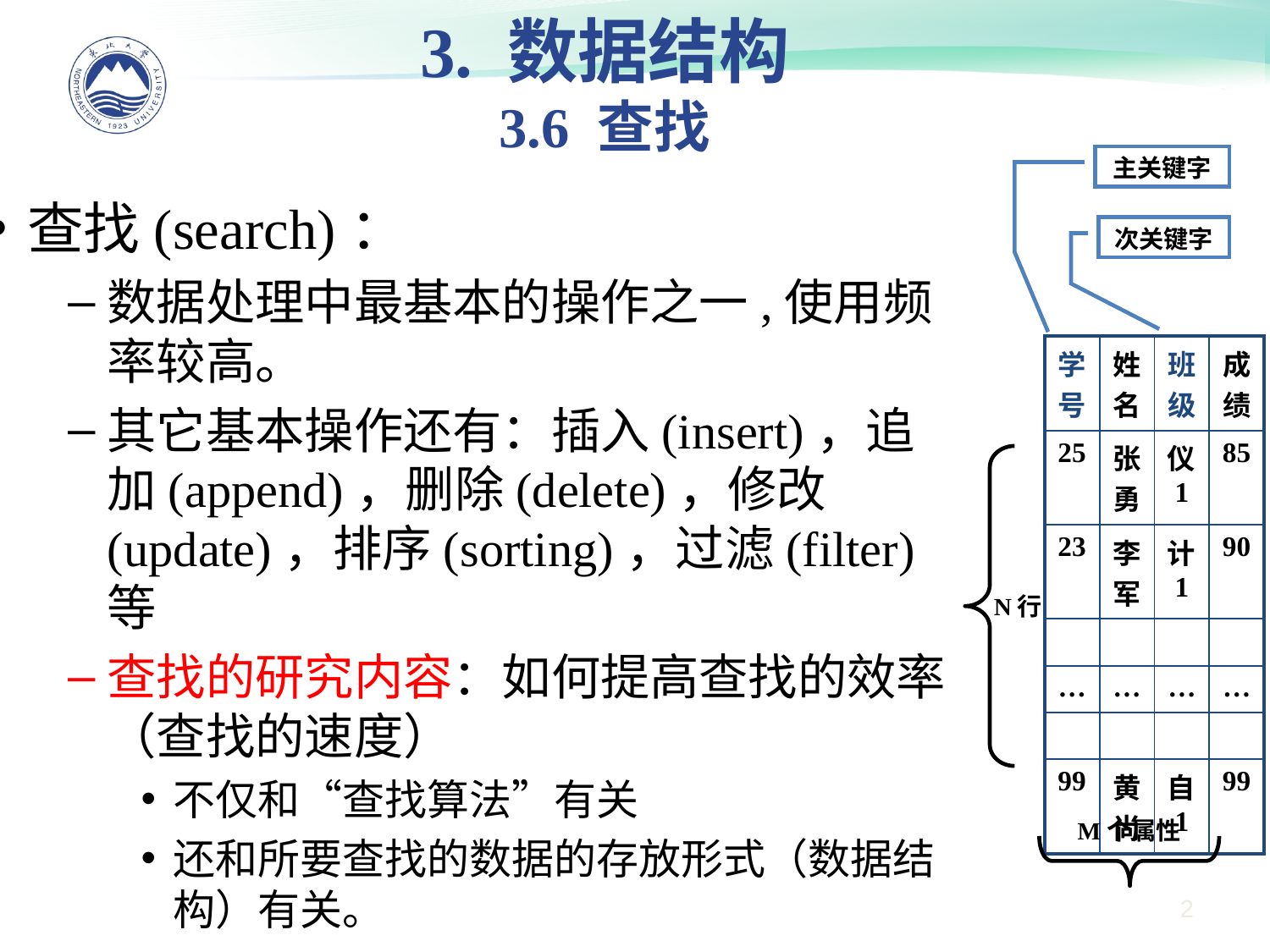

3. 数据结构
3.6 查找
主关键字
查找(search)：
数据处理中最基本的操作之一,使用频率较高。
其它基本操作还有：插入(insert)，追加(append)，删除(delete)，修改(update)，排序(sorting)，过滤(filter)等
查找的研究内容：如何提高查找的效率（查找的速度）
不仅和“查找算法”有关
还和所要查找的数据的存放形式（数据结构）有关。
次关键字
| 学号 | 姓名 | 班级 | 成绩 |
| --- | --- | --- | --- |
| 25 | 张勇 | 仪1 | 85 |
| 23 | 李军 | 计1 | 90 |
|  |  |  |  |
| … | … | … | … |
|  |  |  |  |
| 99 | 黄尚 | 自1 | 99 |
    N行
M个属性

2